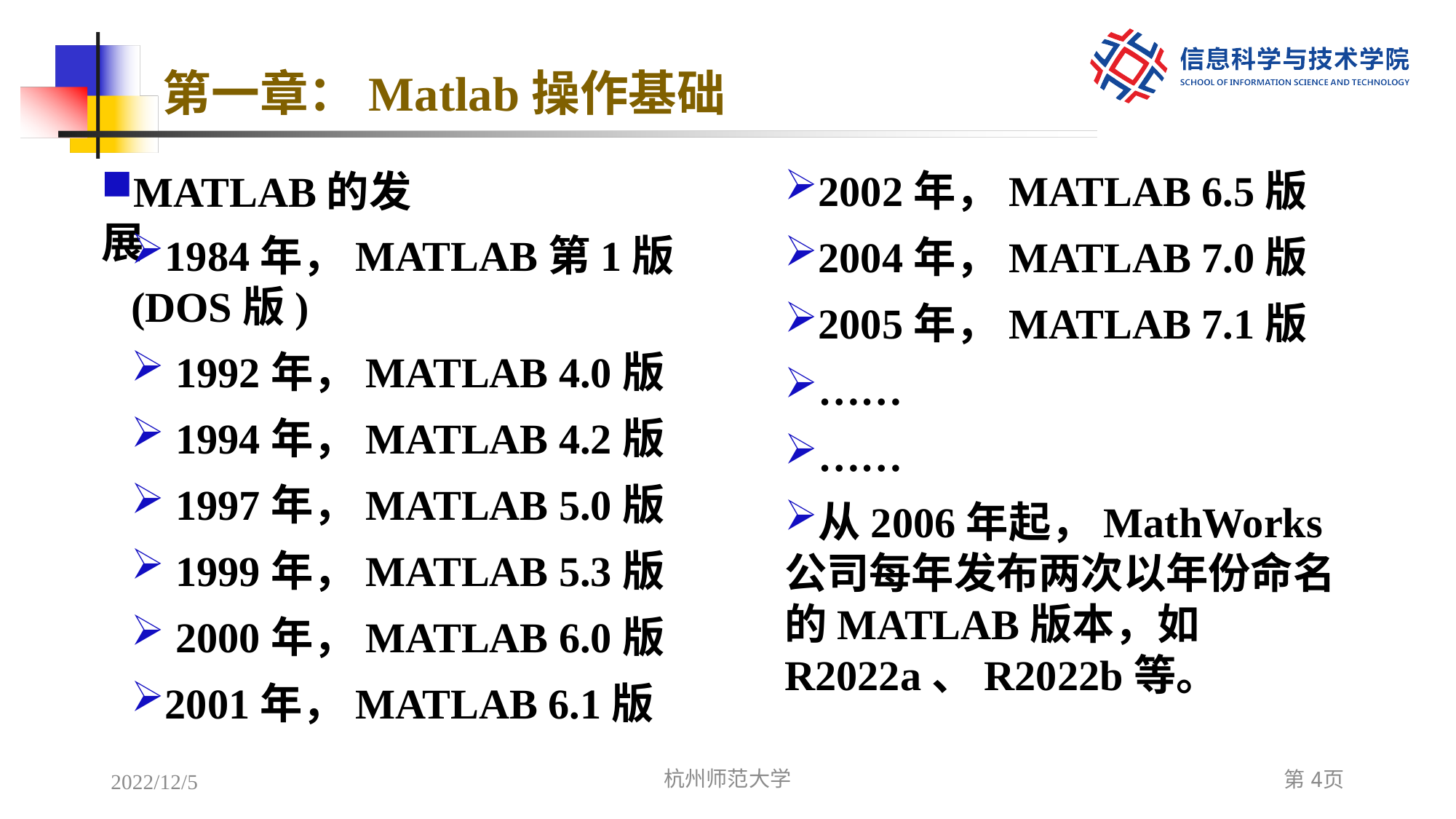

# 第一章：Matlab操作基础
MATLAB的发展
2002年，MATLAB 6.5版
2004年，MATLAB 7.0版
2005年，MATLAB 7.1版
……
……
从2006年起，MathWorks公司每年发布两次以年份命名的MATLAB版本，如R2022a、R2022b等。

1984年，MATLAB第1版(DOS版)
 1992年，MATLAB 4.0版
 1994年，MATLAB 4.2版
 1997年，MATLAB 5.0版
 1999年，MATLAB 5.3版
 2000年，MATLAB 6.0版
2001年，MATLAB 6.1版
2022/12/5
杭州师范大学
第4页